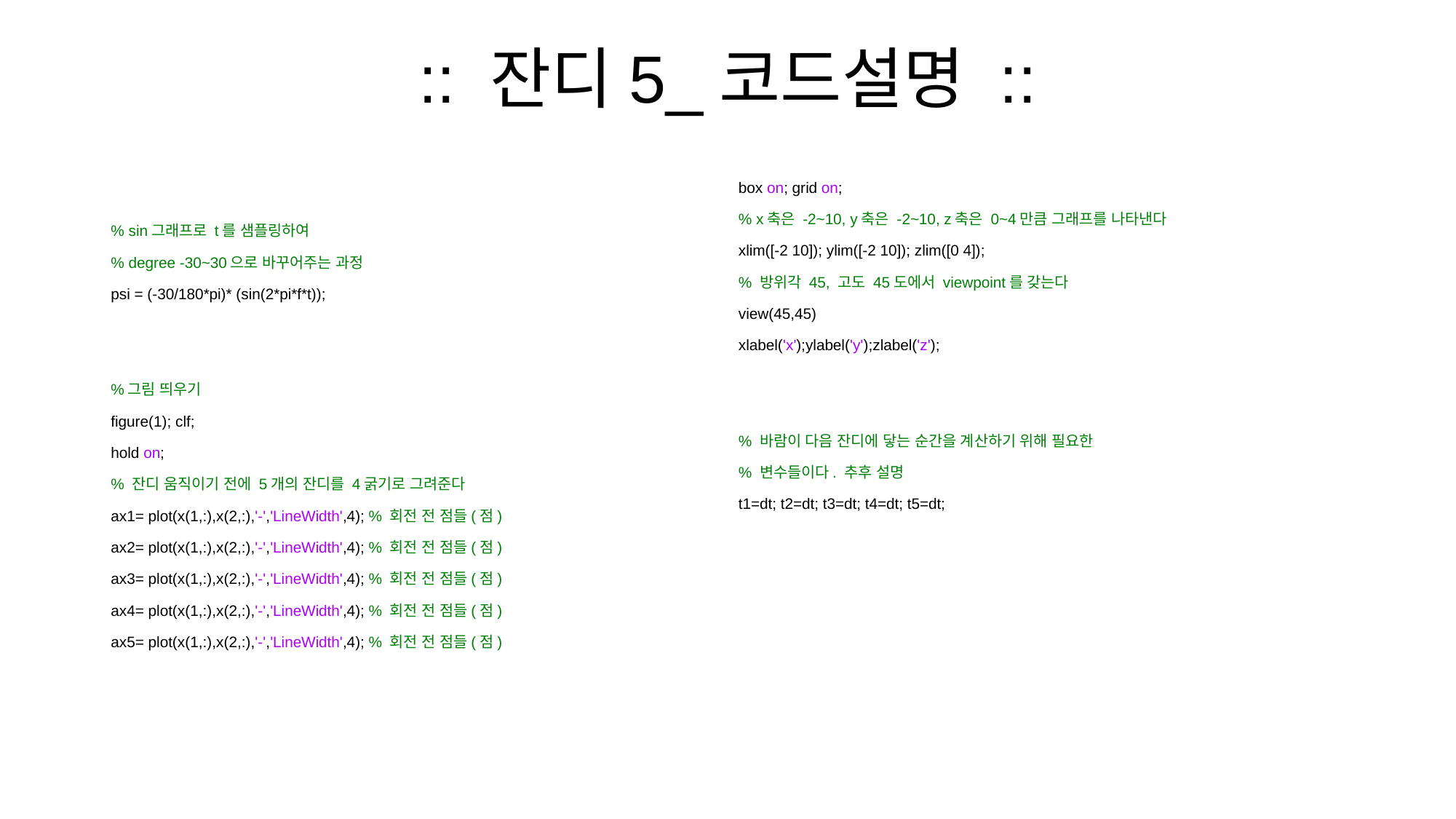

# :: 잔디5_코드설명 ::
box on; grid on;
% x축은 -2~10, y축은 -2~10, z축은 0~4만큼 그래프를 나타낸다
xlim([-2 10]); ylim([-2 10]); zlim([0 4]);
% 방위각 45, 고도 45도에서 viewpoint를 갖는다
view(45,45)
xlabel('x');ylabel('y');zlabel('z');

% 바람이 다음 잔디에 닿는 순간을 계산하기 위해 필요한
% 변수들이다. 추후 설명
t1=dt; t2=dt; t3=dt; t4=dt; t5=dt;
% sin그래프로 t를 샘플링하여
% degree -30~30으로 바꾸어주는 과정
psi = (-30/180*pi)* (sin(2*pi*f*t));

%그림 띄우기
figure(1); clf;
hold on;
% 잔디 움직이기 전에 5개의 잔디를 4굵기로 그려준다
ax1= plot(x(1,:),x(2,:),'-','LineWidth',4); % 회전 전 점들(점)
ax2= plot(x(1,:),x(2,:),'-','LineWidth',4); % 회전 전 점들(점)
ax3= plot(x(1,:),x(2,:),'-','LineWidth',4); % 회전 전 점들(점)
ax4= plot(x(1,:),x(2,:),'-','LineWidth',4); % 회전 전 점들(점)
ax5= plot(x(1,:),x(2,:),'-','LineWidth',4); % 회전 전 점들(점)